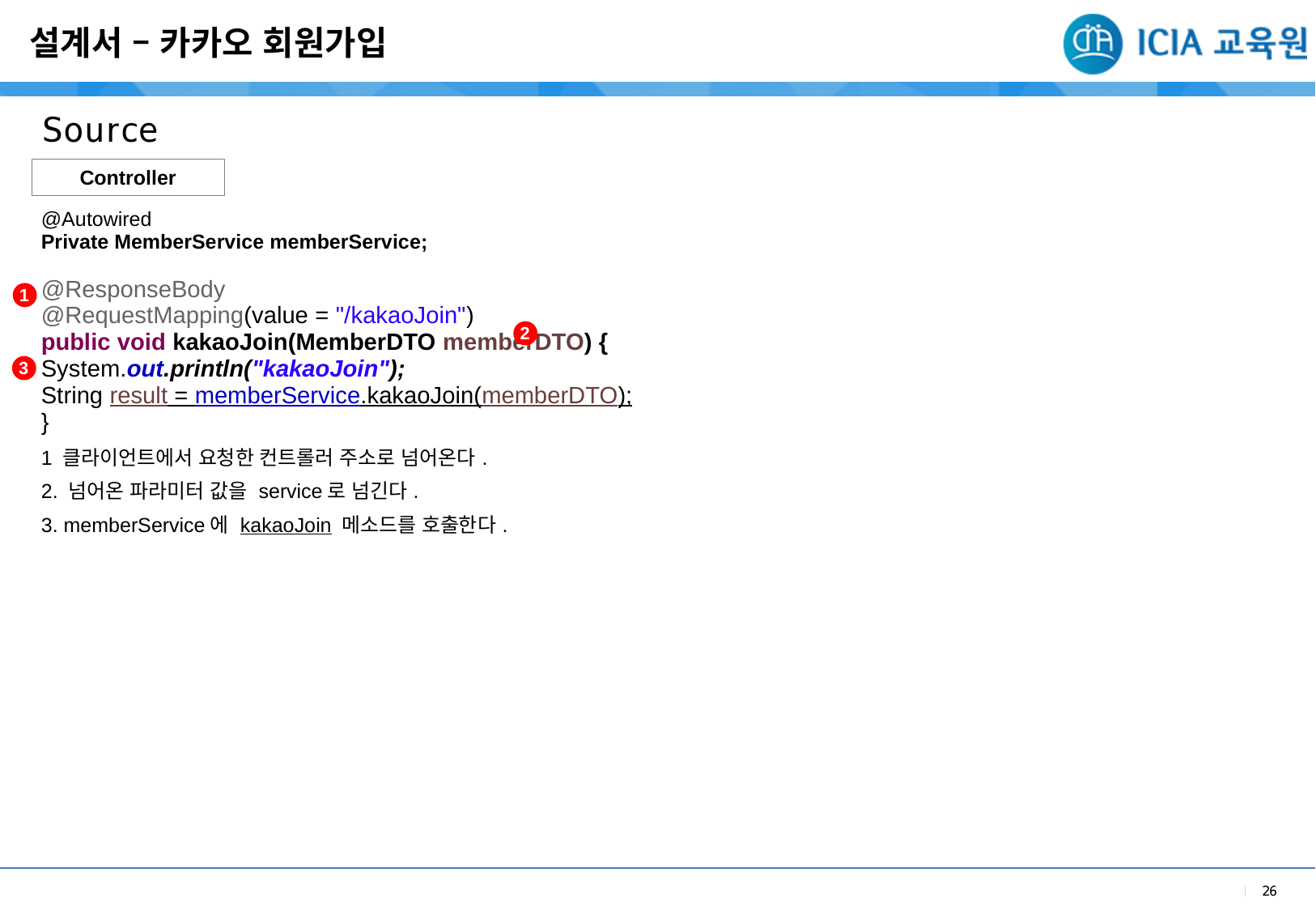

설계서 – 카카오 회원가입
Source
Controller
| @Autowired Private MemberService memberService; @ResponseBody @RequestMapping(value = "/kakaoJoin") public void kakaoJoin(MemberDTO memberDTO) { System.out.println("kakaoJoin"); String result = memberService.kakaoJoin(memberDTO); } |
| --- |
| 1 클라이언트에서 요청한 컨트롤러 주소로 넘어온다. 2. 넘어온 파라미터 값을 service로 넘긴다. 3. memberService에 kakaoJoin 메소드를 호출한다. |
1

2

3